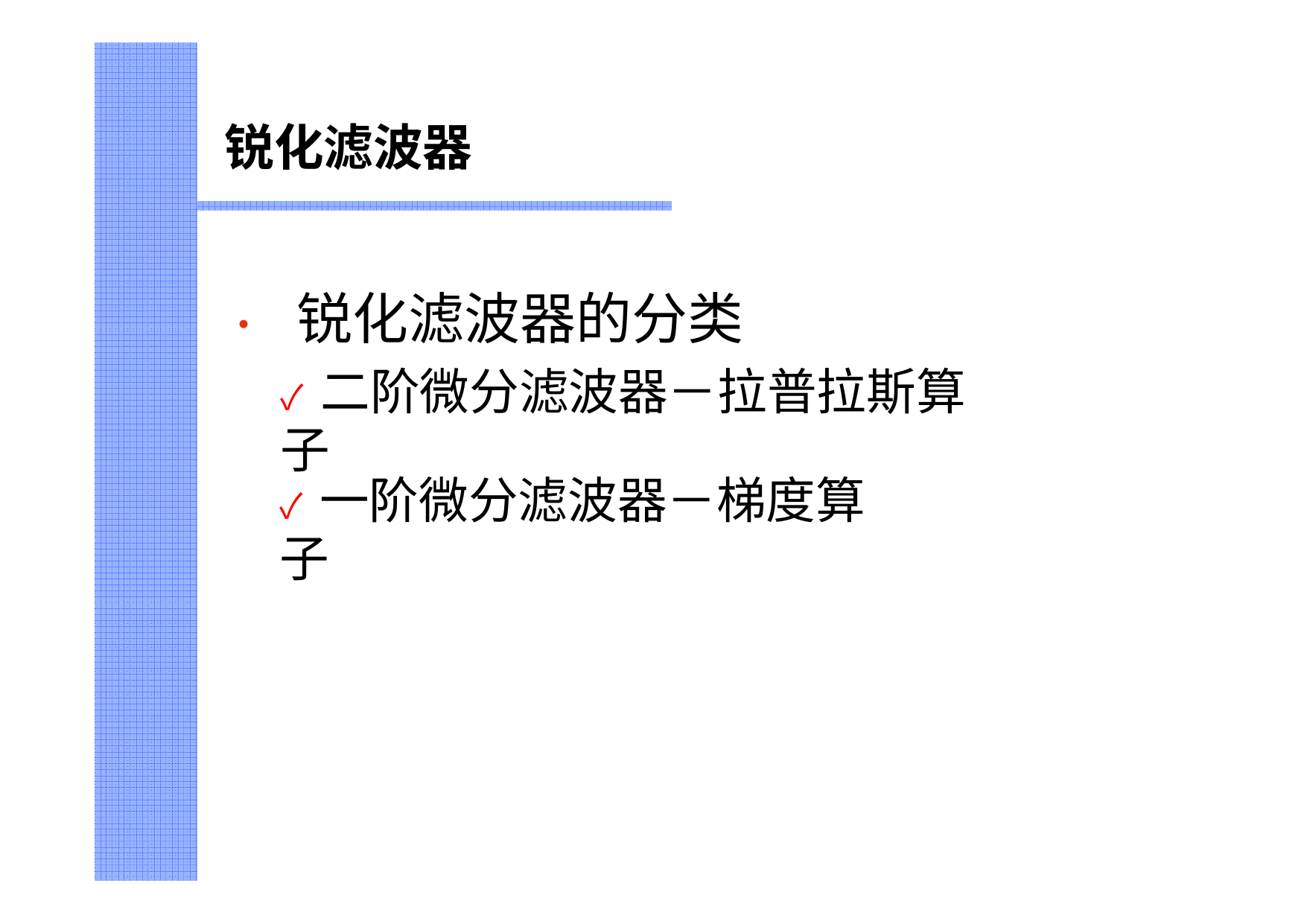

锐化滤波器
• 锐化滤波器的分类
✓ 二阶微分滤波器－拉普拉斯算子
✓ 一阶微分滤波器－梯度算子